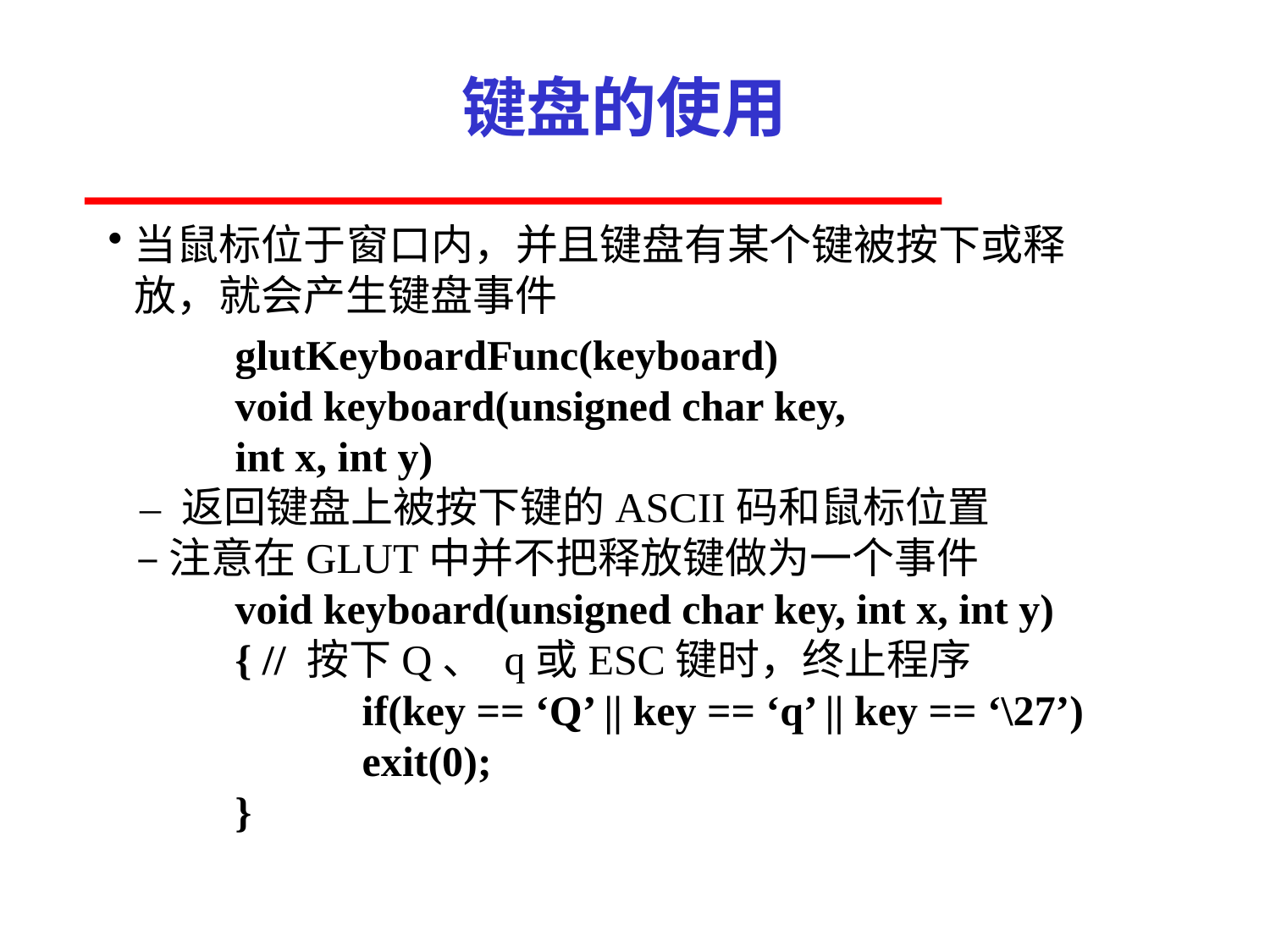

# 键盘的使用
当鼠标位于窗口内，并且键盘有某个键被按下或释
放，就会产生键盘事件
	glutKeyboardFunc(keyboard)
	void keyboard(unsigned char key,
	int x, int y)
   – 返回键盘上被按下键的ASCII码和鼠标位置
   – 注意在GLUT中并不把释放键做为一个事件
	void keyboard(unsigned char key, int x, int y)
	{ // 按下Q、 q或ESC键时，终止程序
		if(key == ‘Q’ || key == ‘q’ || key == ‘\27’)
		exit(0);
	}
49